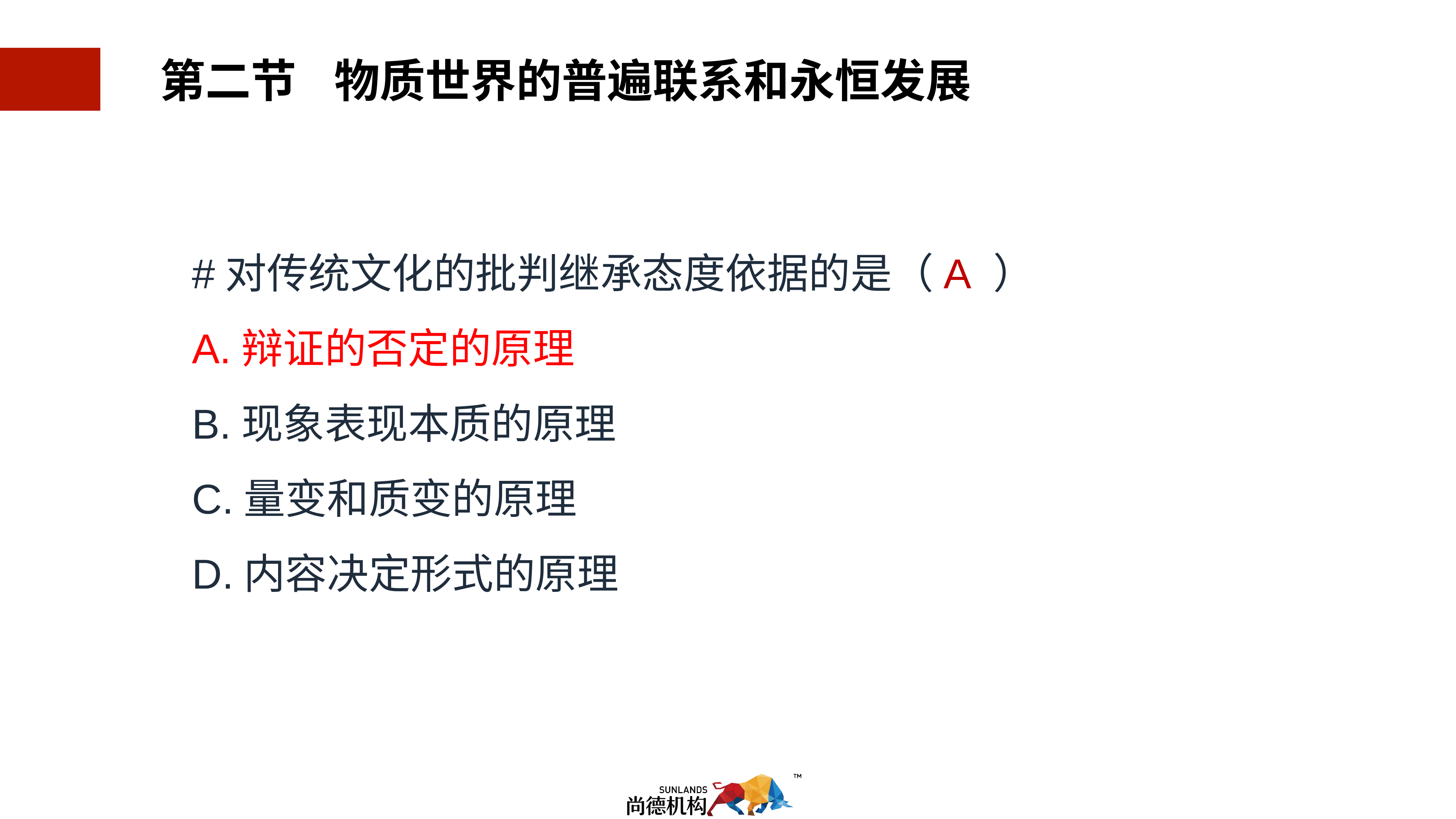

#对传统文化的批判继承态度依据的是（A ）
A.辩证的否定的原理
B.现象表现本质的原理
C.量变和质变的原理
D.内容决定形式的原理